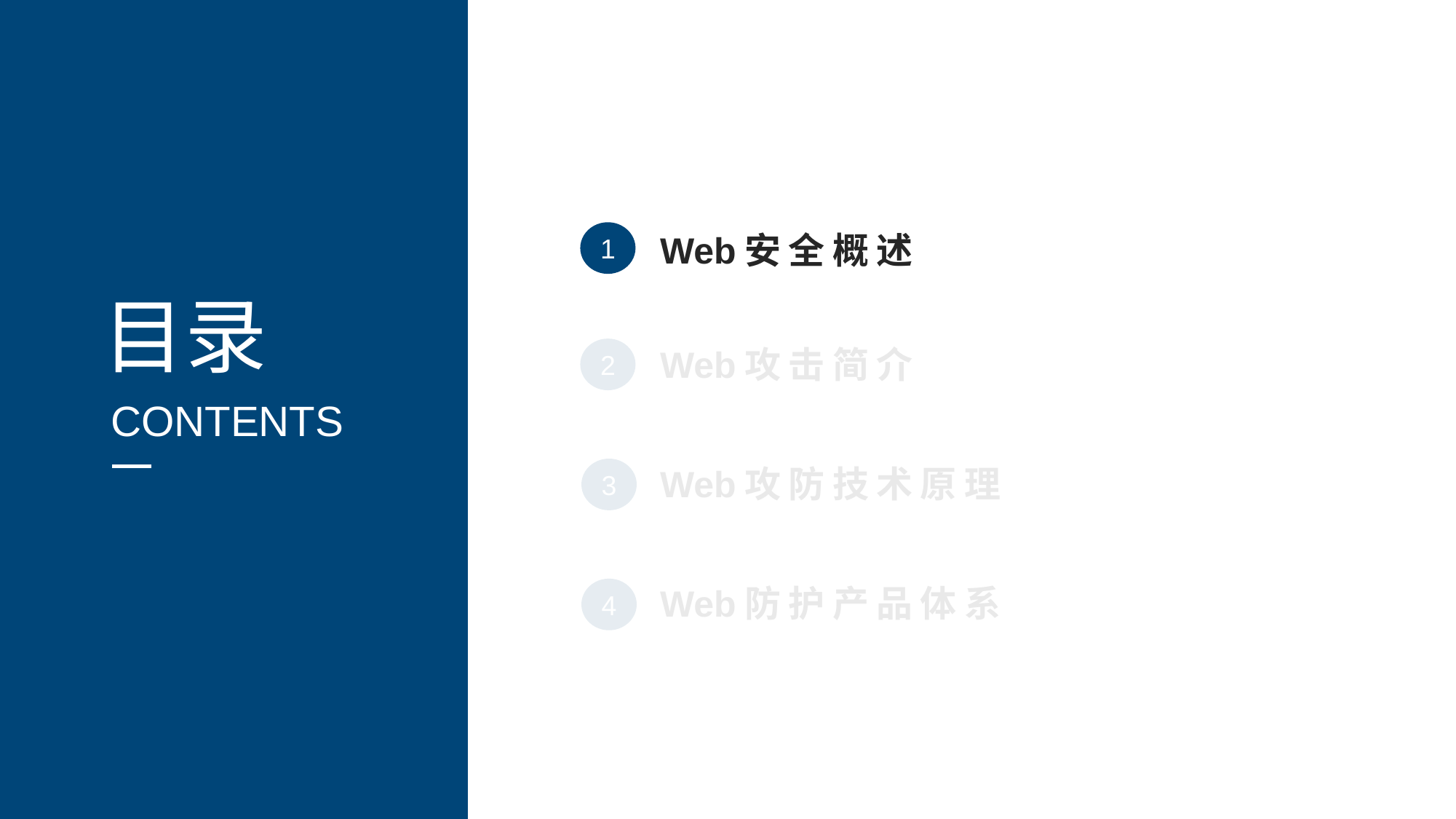

1
Web安全概述
目录
CONTENTS

Web攻击简介
2
Web攻防技术原理
3
Web防护产品体系
4